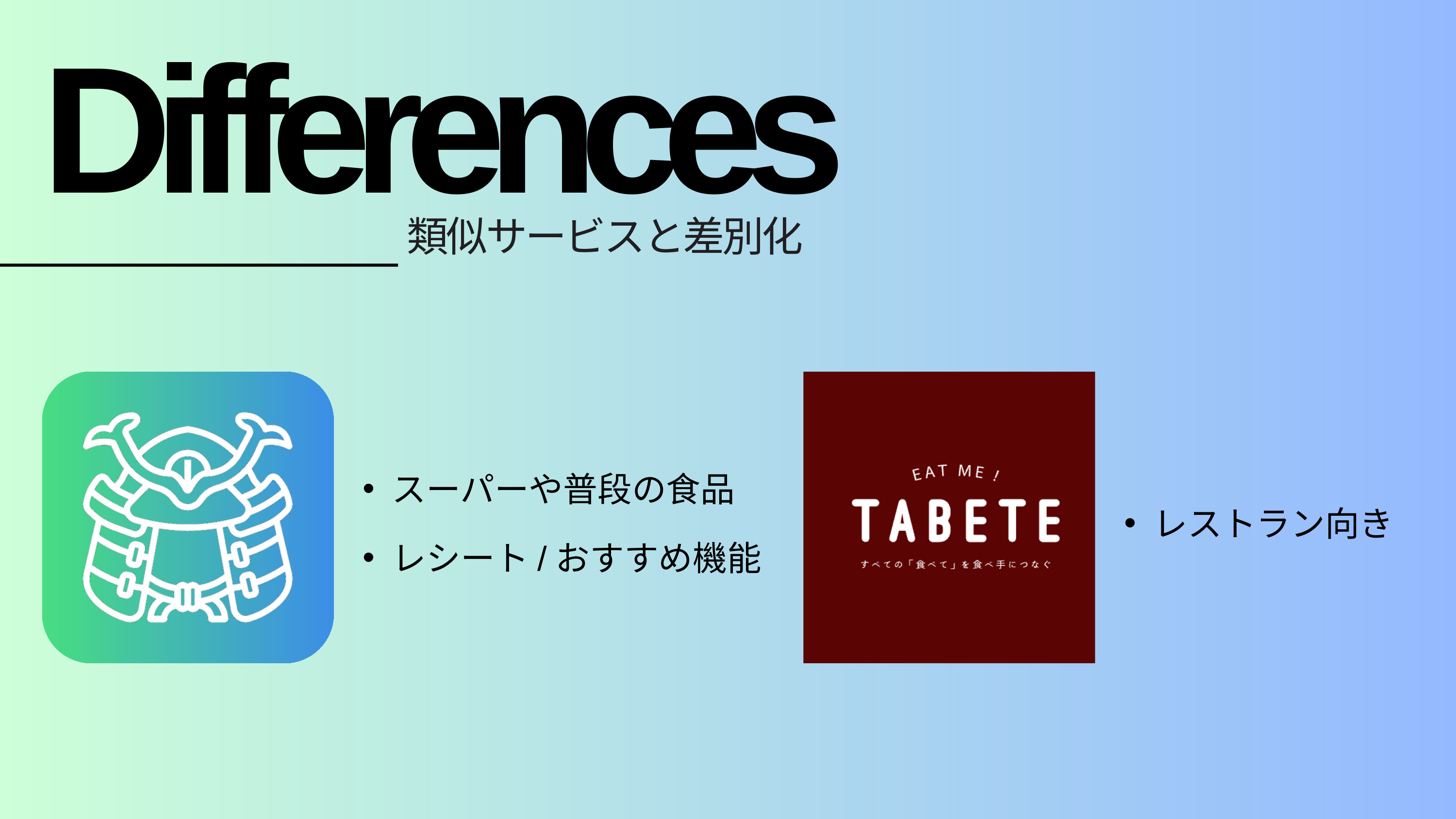

Differences
類似サービスと差別化

スーパーや普段の食品
レシート/おすすめ機能
レストラン向き